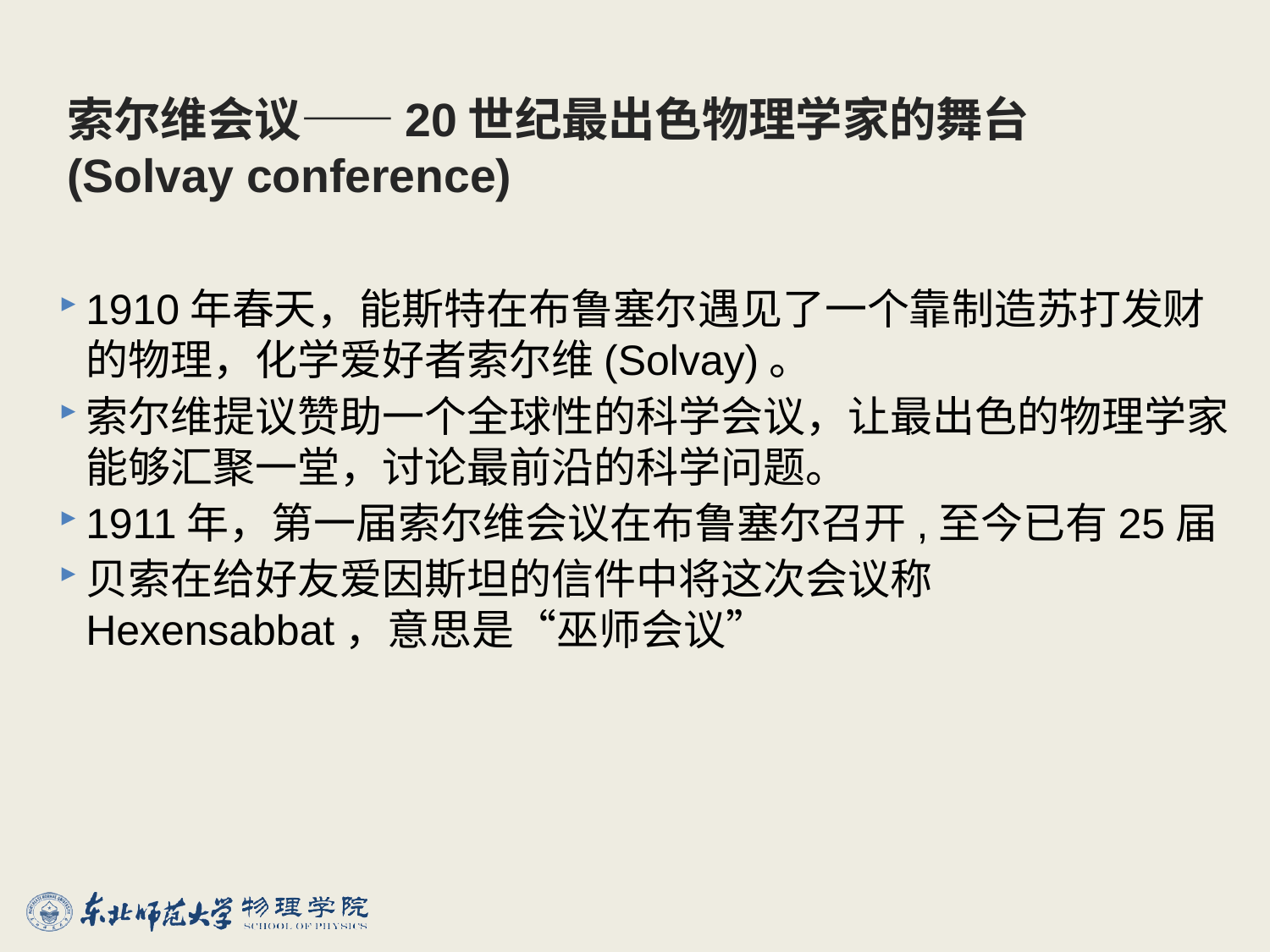

# 索尔维会议——20世纪最出色物理学家的舞台 (Solvay conference)
1910年春天，能斯特在布鲁塞尔遇见了一个靠制造苏打发财的物理，化学爱好者索尔维(Solvay)。
索尔维提议赞助一个全球性的科学会议，让最出色的物理学家能够汇聚一堂，讨论最前沿的科学问题。
1911年，第一届索尔维会议在布鲁塞尔召开,至今已有25届
贝索在给好友爱因斯坦的信件中将这次会议称Hexensabbat，意思是“巫师会议”